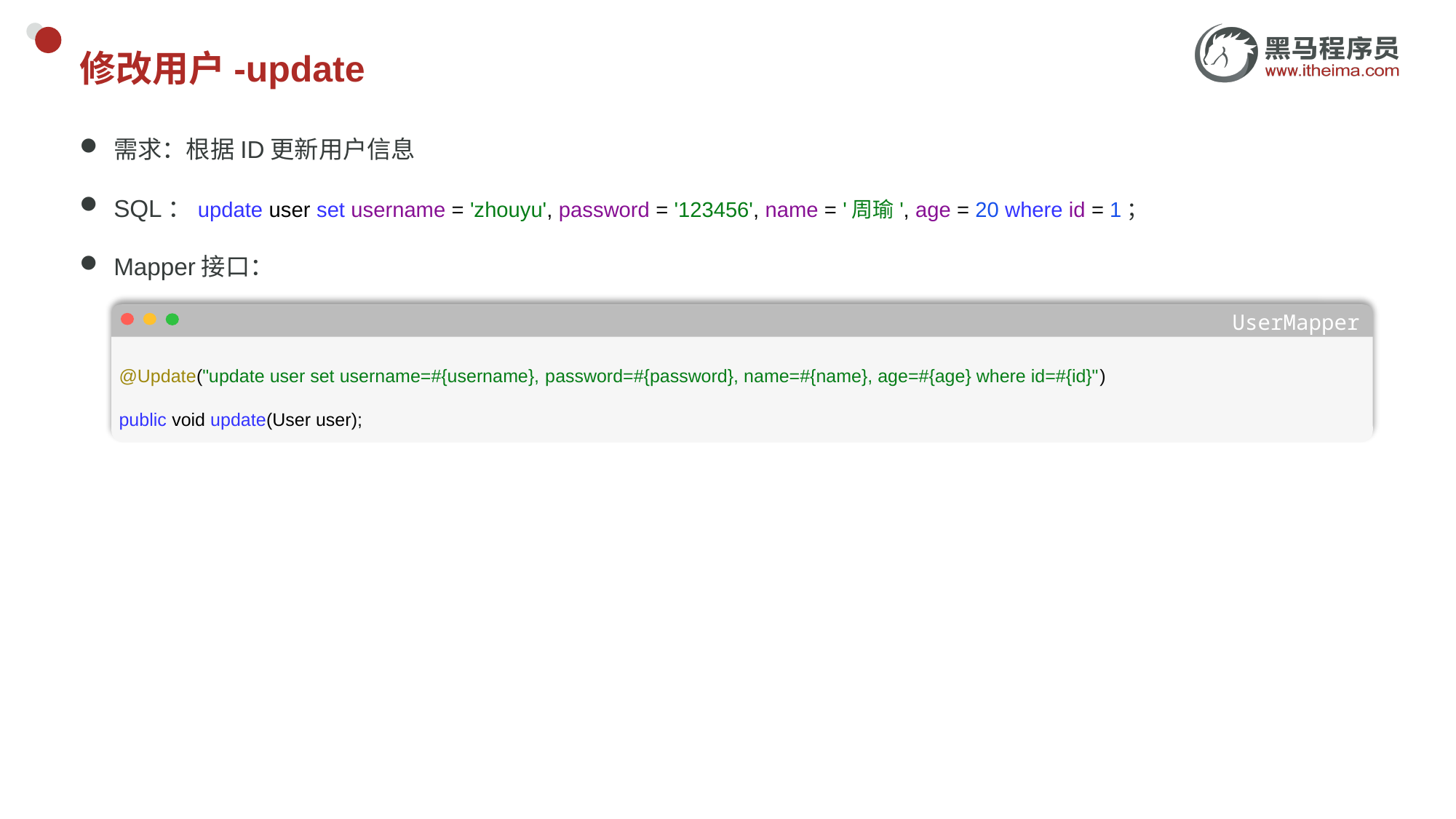

# 修改用户-update
需求：根据ID更新用户信息
SQL：update user set username = 'zhouyu', password = '123456', name = '周瑜', age = 20 where id = 1；
Mapper接口：
UserMapper
@Update("update user set username=#{username}, password=#{password}, name=#{name}, age=#{age} where id=#{id}")
public void update(User user);